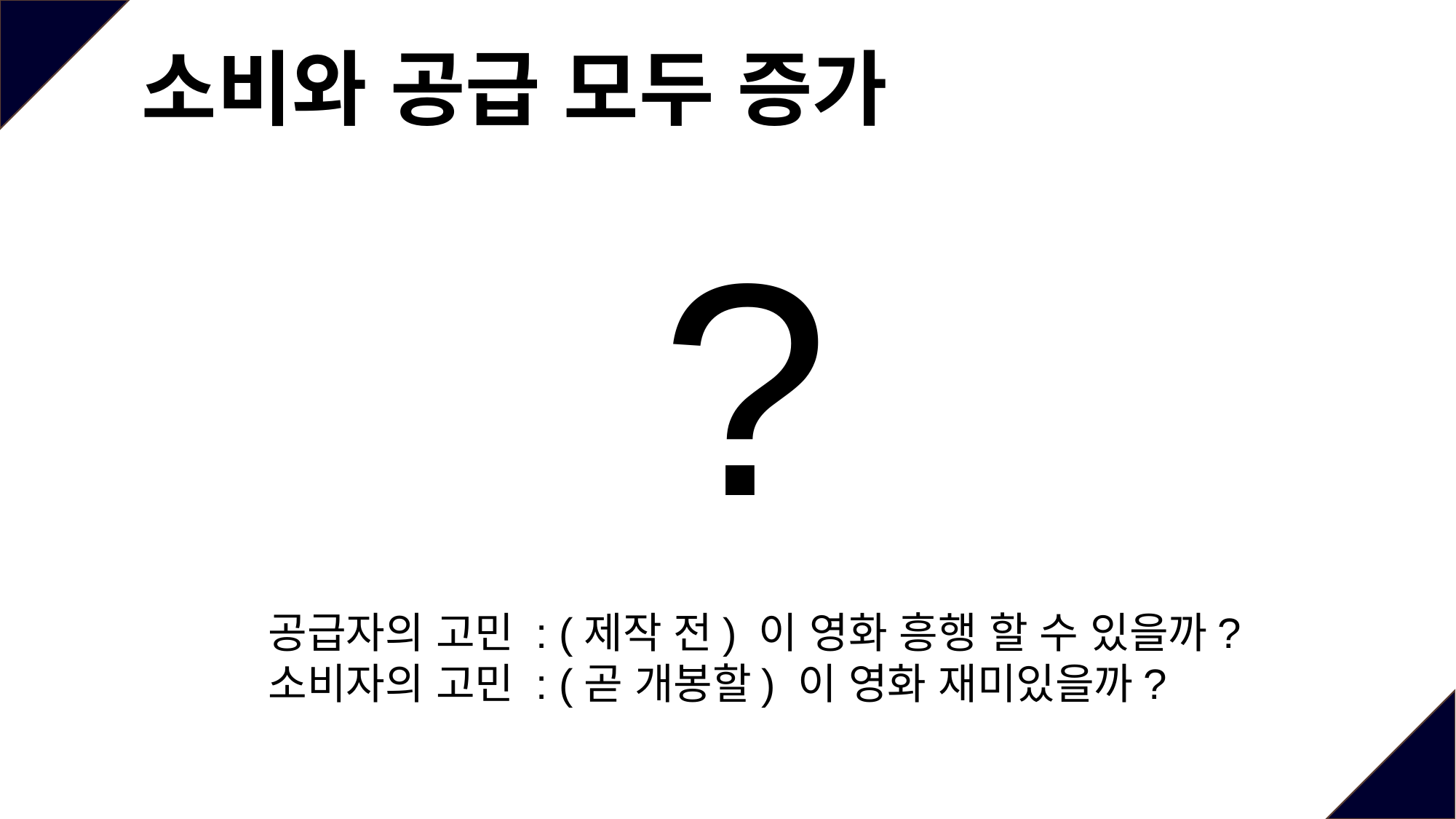

소비와 공급 모두 증가
?
공급자의 고민 : (제작 전) 이 영화 흥행 할 수 있을까?
소비자의 고민 : (곧 개봉할) 이 영화 재미있을까?